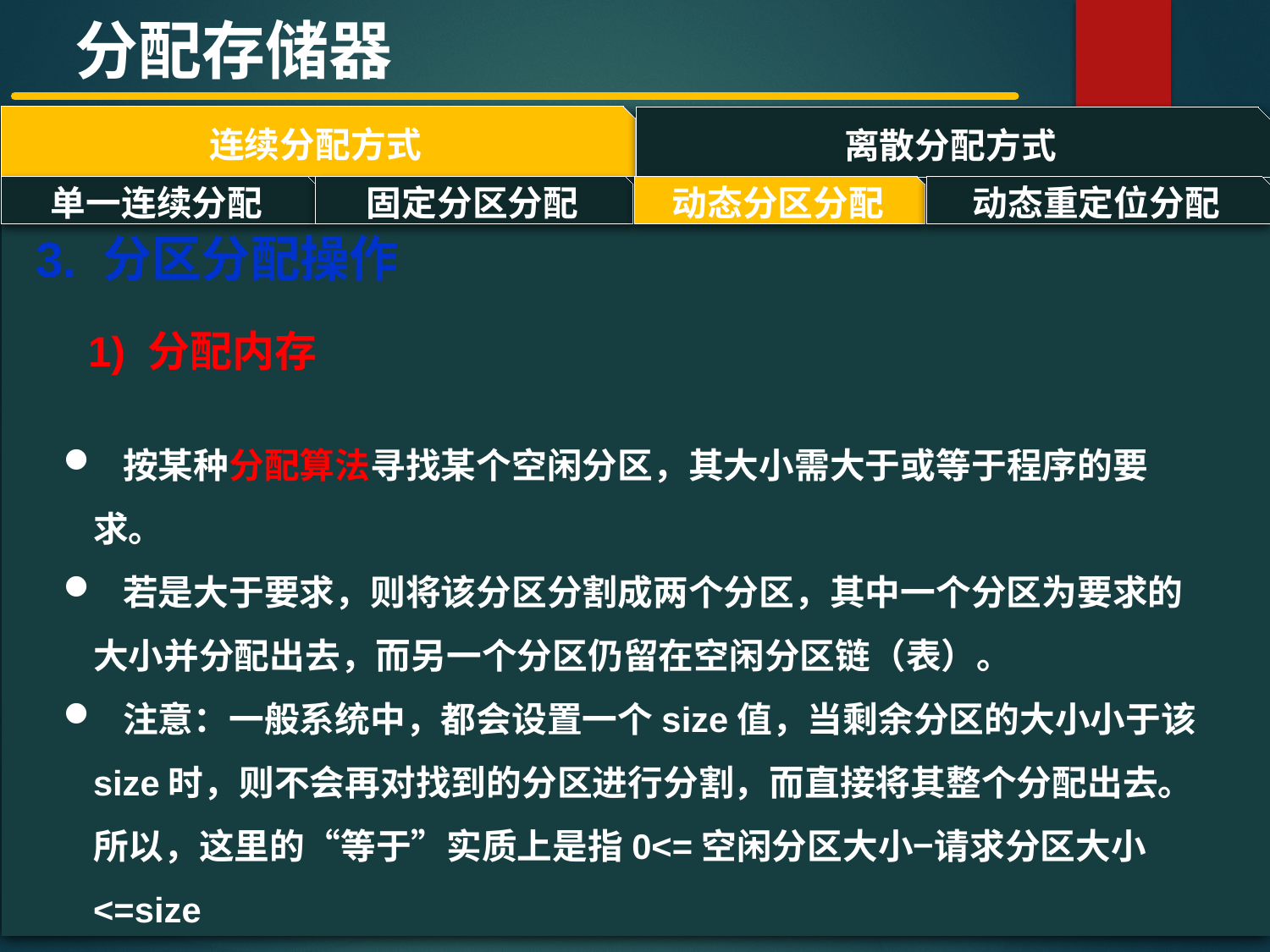

分配存储器
连续分配方式
离散分配方式
#
单一连续分配
固定分区分配
动态分区分配
动态重定位分配
3. 分区分配操作
1) 分配内存
  按某种分配算法寻找某个空闲分区，其大小需大于或等于程序的要求。
  若是大于要求，则将该分区分割成两个分区，其中一个分区为要求的大小并分配出去，而另一个分区仍留在空闲分区链（表）。
  注意：一般系统中，都会设置一个size值，当剩余分区的大小小于该size时，则不会再对找到的分区进行分割，而直接将其整个分配出去。所以，这里的“等于”实质上是指0<=空闲分区大小−请求分区大小<=size